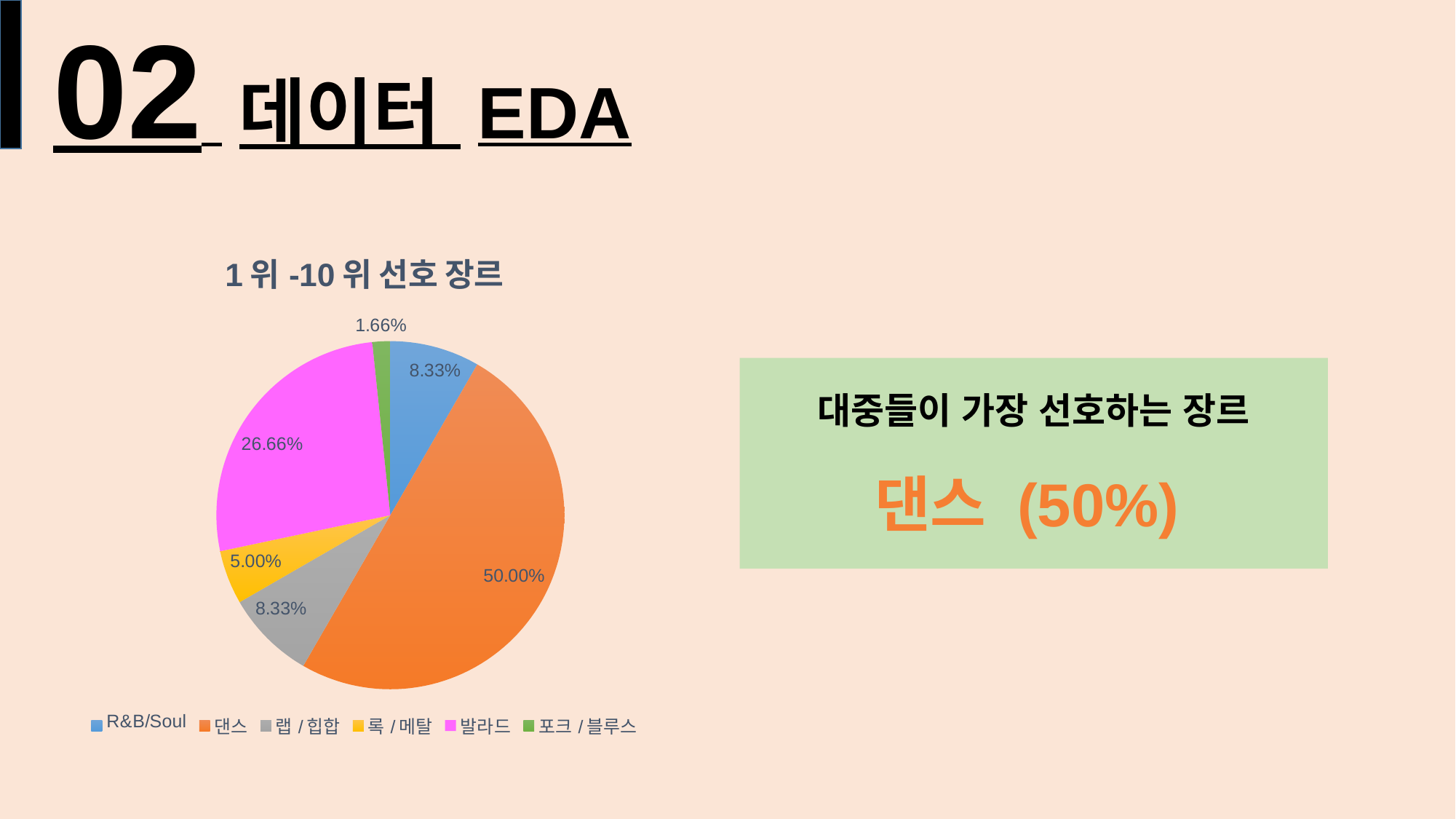

02 데이터 EDA

### Chart:

| Category | 1위-10위 선호 장르 |
|---|---|
| R&B/Soul | 0.0833 |
| 댄스 | 0.5 |
| 랩/힙합 | 0.0833 |
| 록/메탈 | 0.05 |
| 발라드 | 0.2666 |
| 포크/블루스 | 0.0166 |
대중들이 가장 선호하는 장르
댄스 (50%)